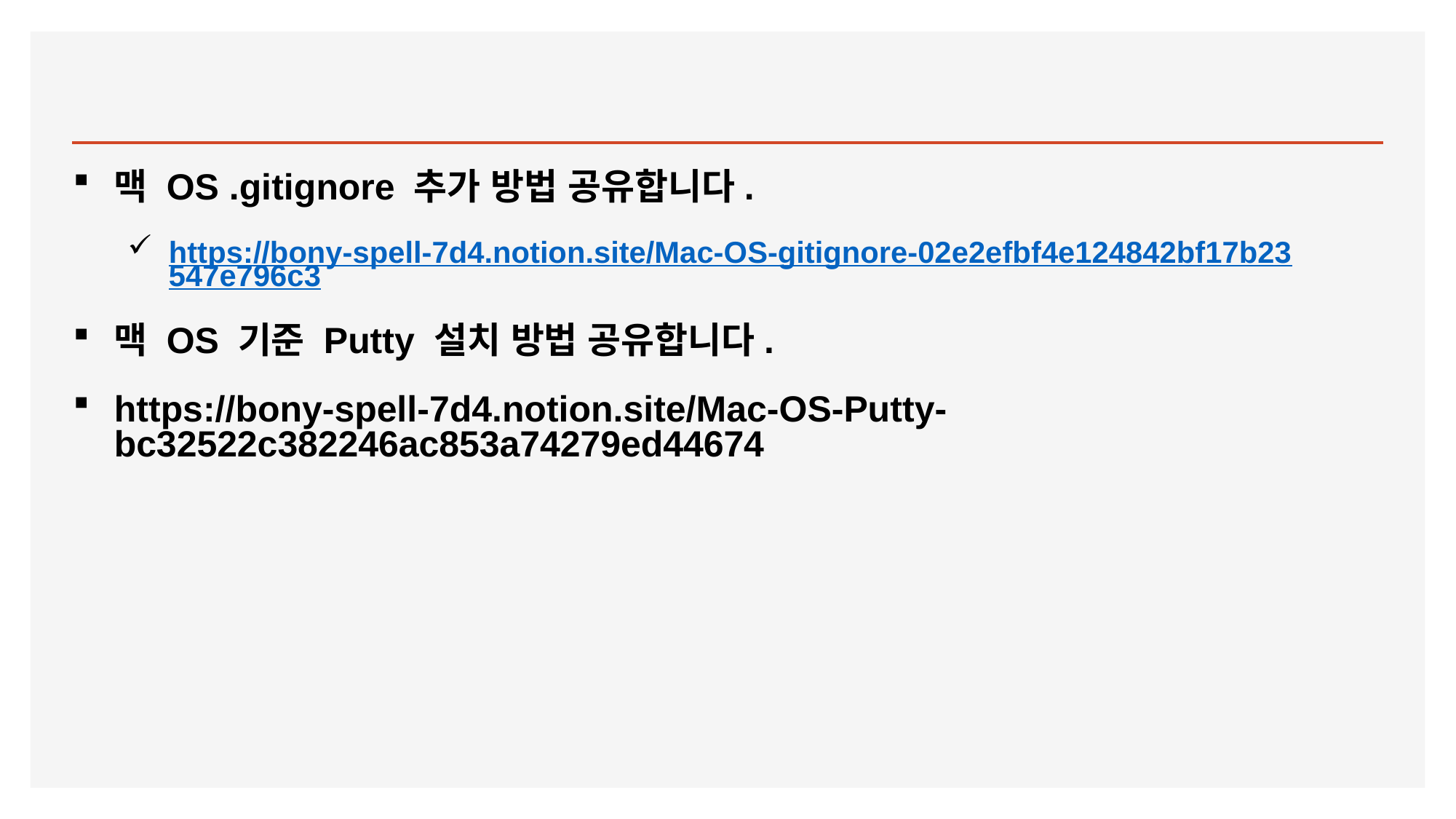

#
맥 OS .gitignore 추가 방법 공유합니다.
https://bony-spell-7d4.notion.site/Mac-OS-gitignore-02e2efbf4e124842bf17b23547e796c3
맥 OS 기준 Putty 설치 방법 공유합니다.
https://bony-spell-7d4.notion.site/Mac-OS-Putty-bc32522c382246ac853a74279ed44674